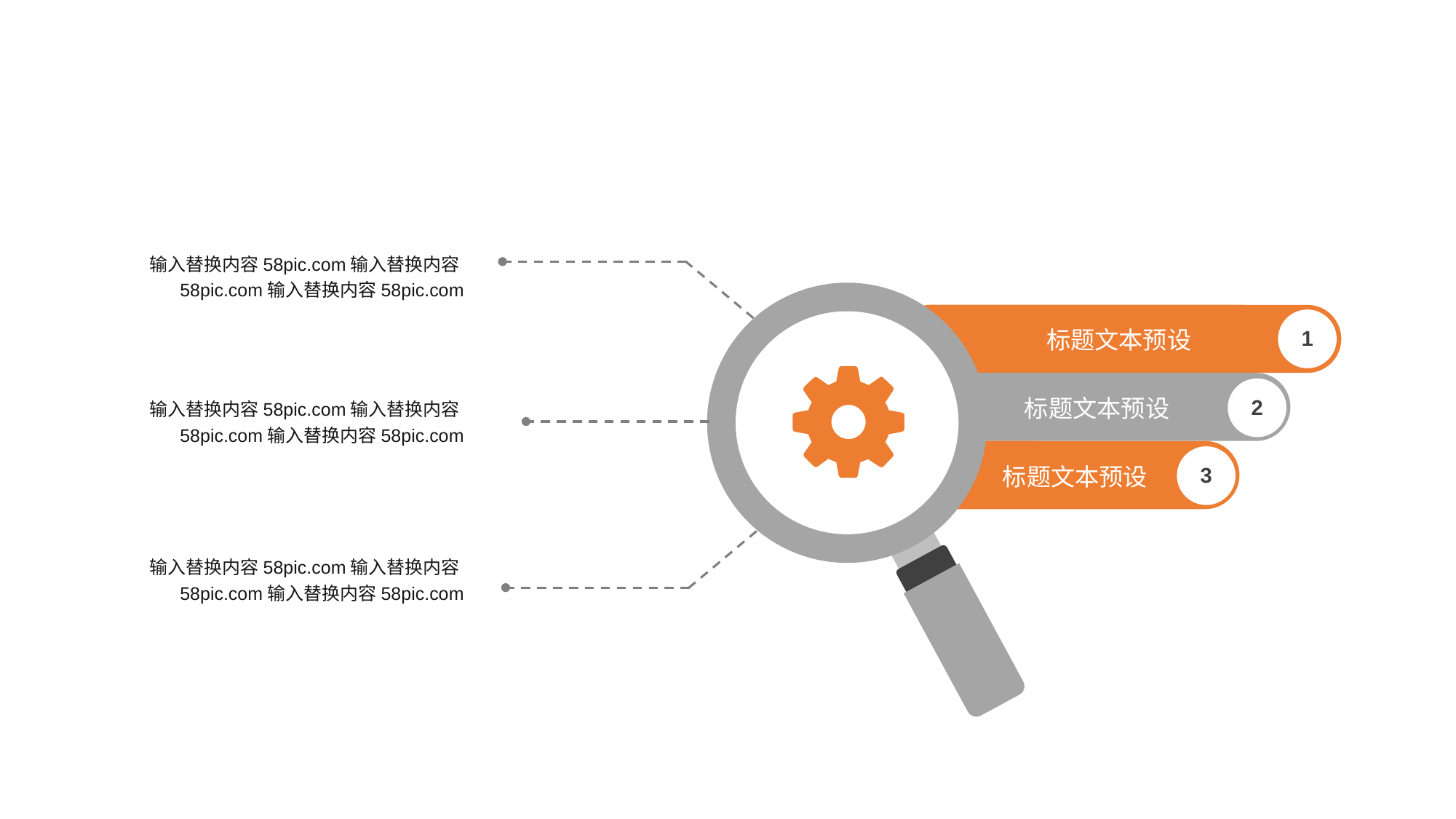

输入替换内容58pic.com输入替换内容58pic.com输入替换内容58pic.com

标题文本预设
1

标题文本预设
2
标题文本预设
3
输入替换内容58pic.com输入替换内容58pic.com输入替换内容58pic.com
输入替换内容58pic.com输入替换内容58pic.com输入替换内容58pic.com